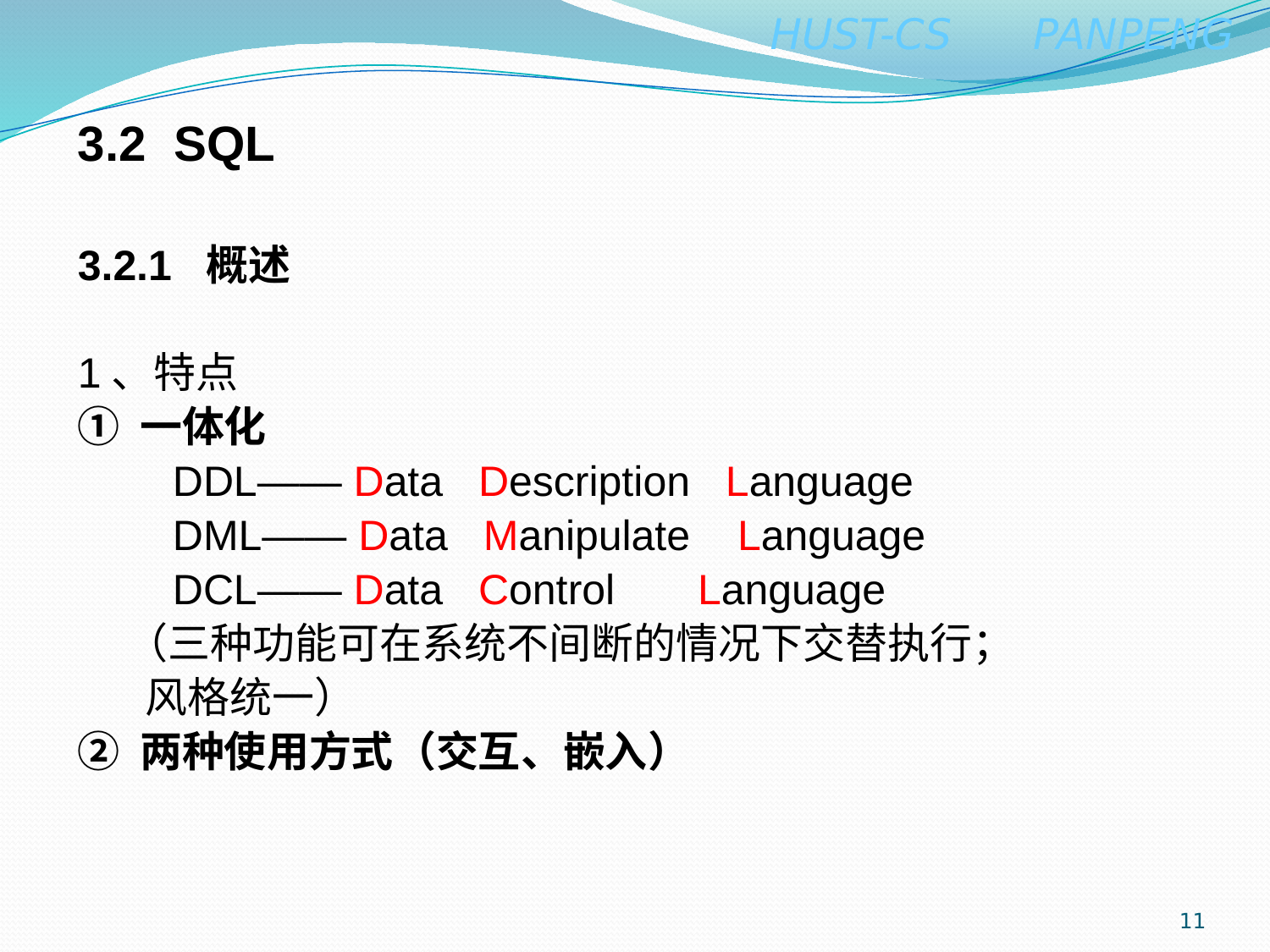

3.2  SQL

3.2.1  概述

1、特点
① 一体化
        DDL—— Data   Description   Language
        DML—— Data   Manipulate    Language
        DCL—— Data   Control       Language
    （三种功能可在系统不间断的情况下交替执行；
      风格统一）
② 两种使用方式（交互、嵌入）
11